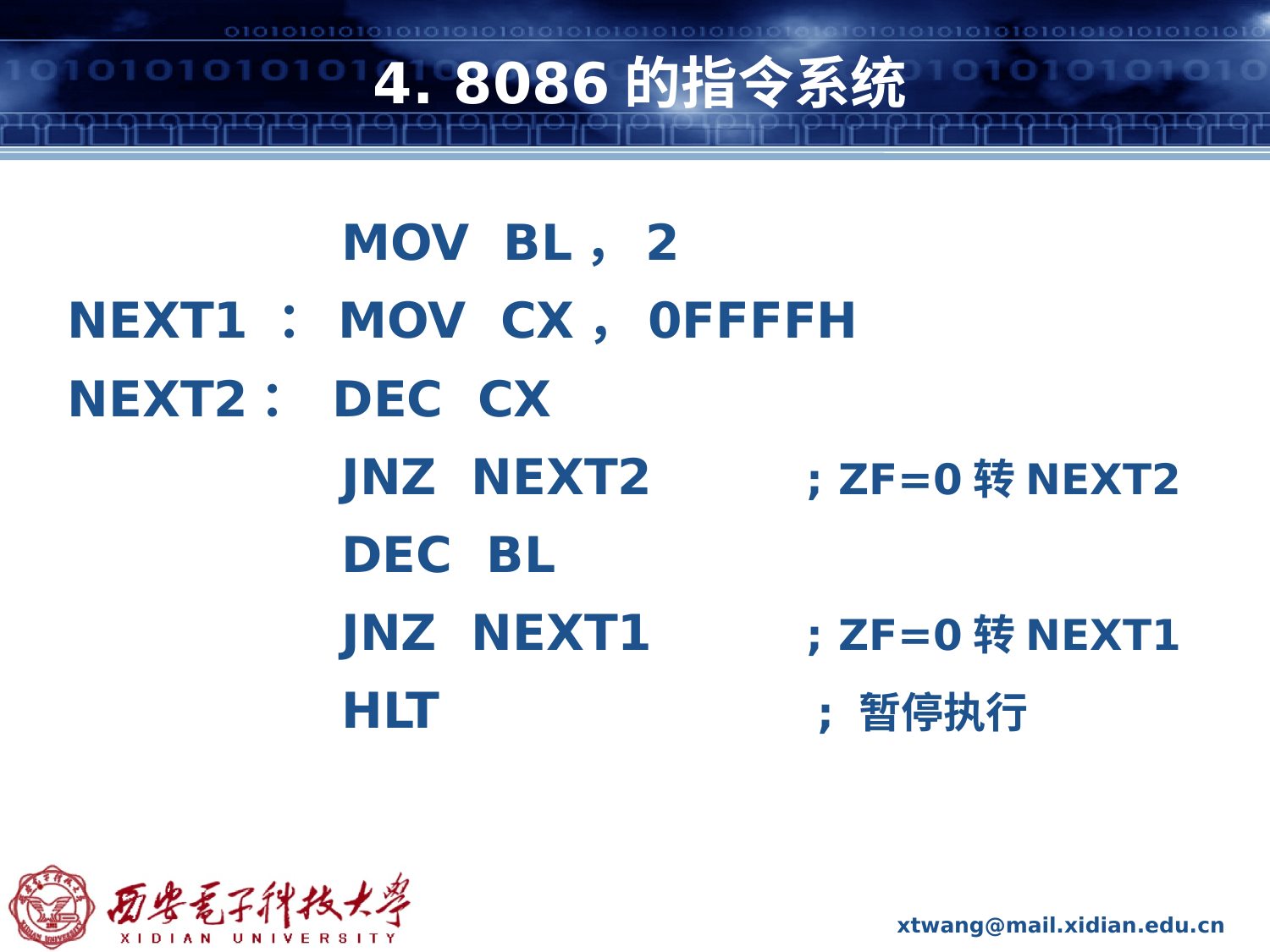

# 4. 8086的指令系统
                MOV  BL，2
NEXT1 ：MOV  CX，0FFFFH
NEXT2： DEC  CX
                JNZ  NEXT2         ; ZF=0转NEXT2
                DEC  BL
                JNZ  NEXT1         ; ZF=0转NEXT1
                HLT                      ; 暂停执行